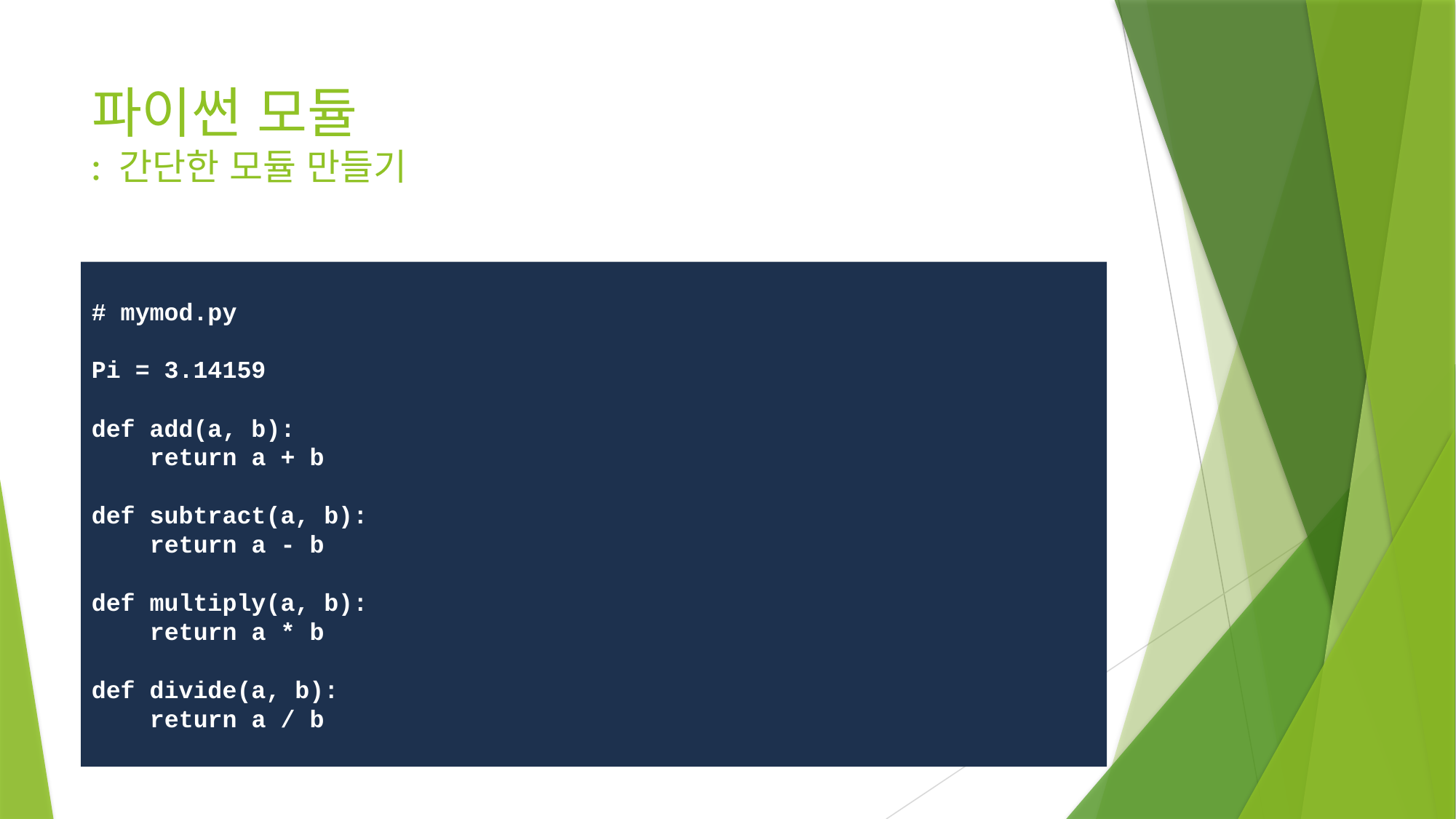

# 파이썬 모듈 : 간단한 모듈 만들기

# mymod.py

Pi = 3.14159
def add(a, b):
    return a + b
def subtract(a, b):
    return a - b
def multiply(a, b):
    return a * b
def divide(a, b):
    return a / b